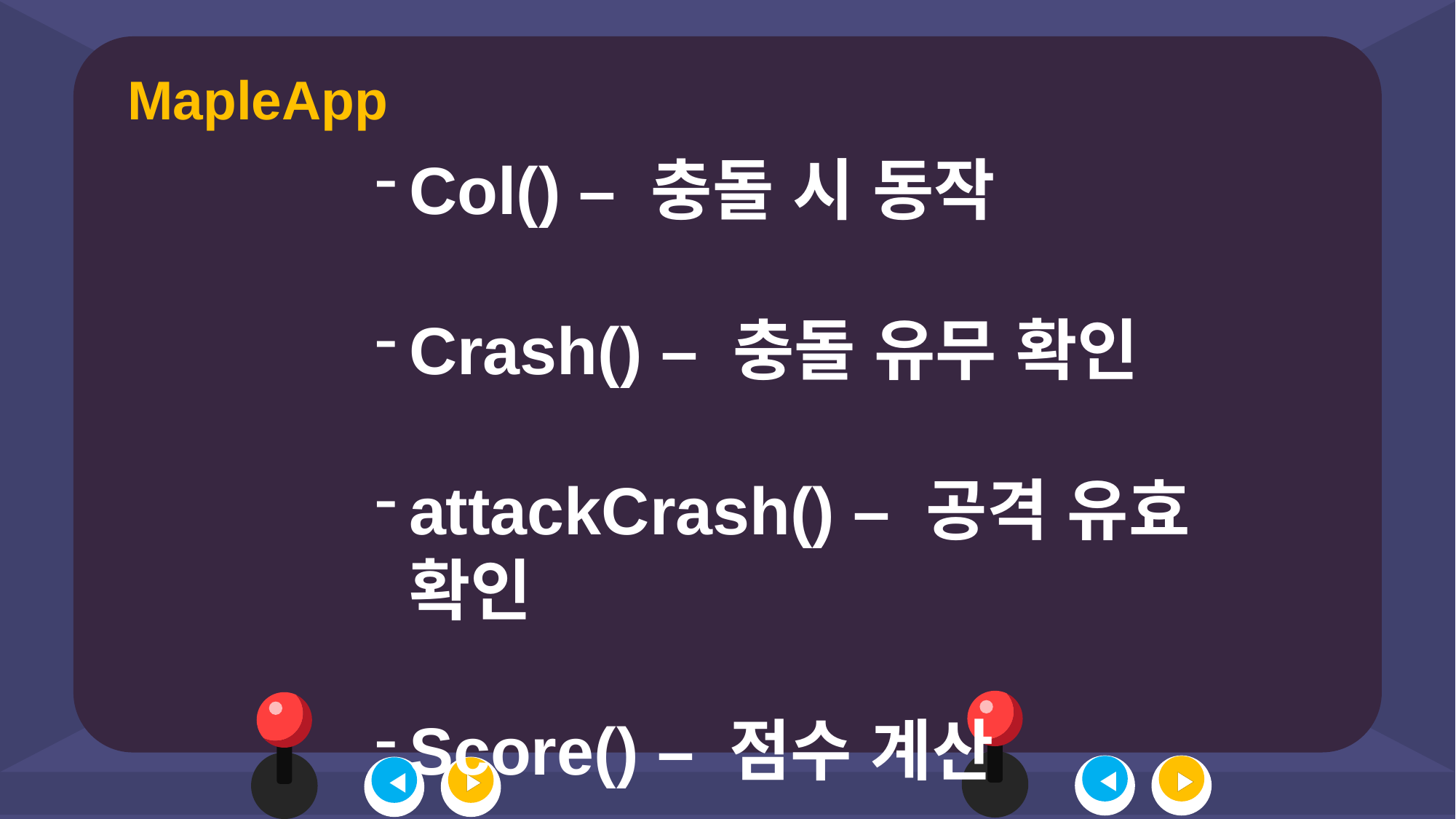

MapleApp
Col() – 충돌 시 동작

Crash() – 충돌 유무 확인

attackCrash() – 공격 유효 확인

Score() – 점수 계산

◀
▶

◀
▶